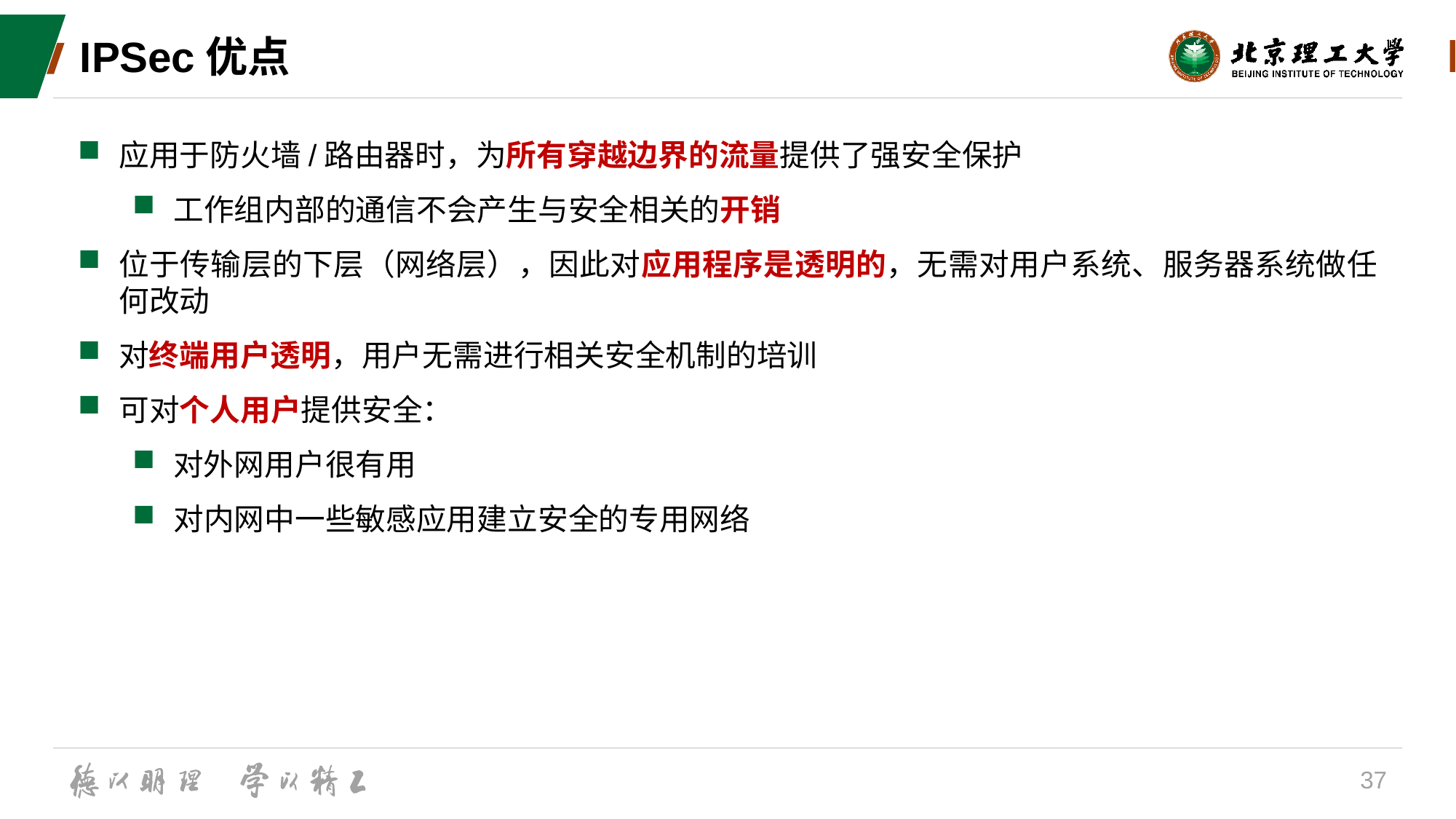

# IPSec优点
应用于防火墙/路由器时，为所有穿越边界的流量提供了强安全保护
工作组内部的通信不会产生与安全相关的开销
位于传输层的下层（网络层），因此对应用程序是透明的，无需对用户系统、服务器系统做任何改动
对终端用户透明，用户无需进行相关安全机制的培训
可对个人用户提供安全：
对外网用户很有用
对内网中一些敏感应用建立安全的专用网络